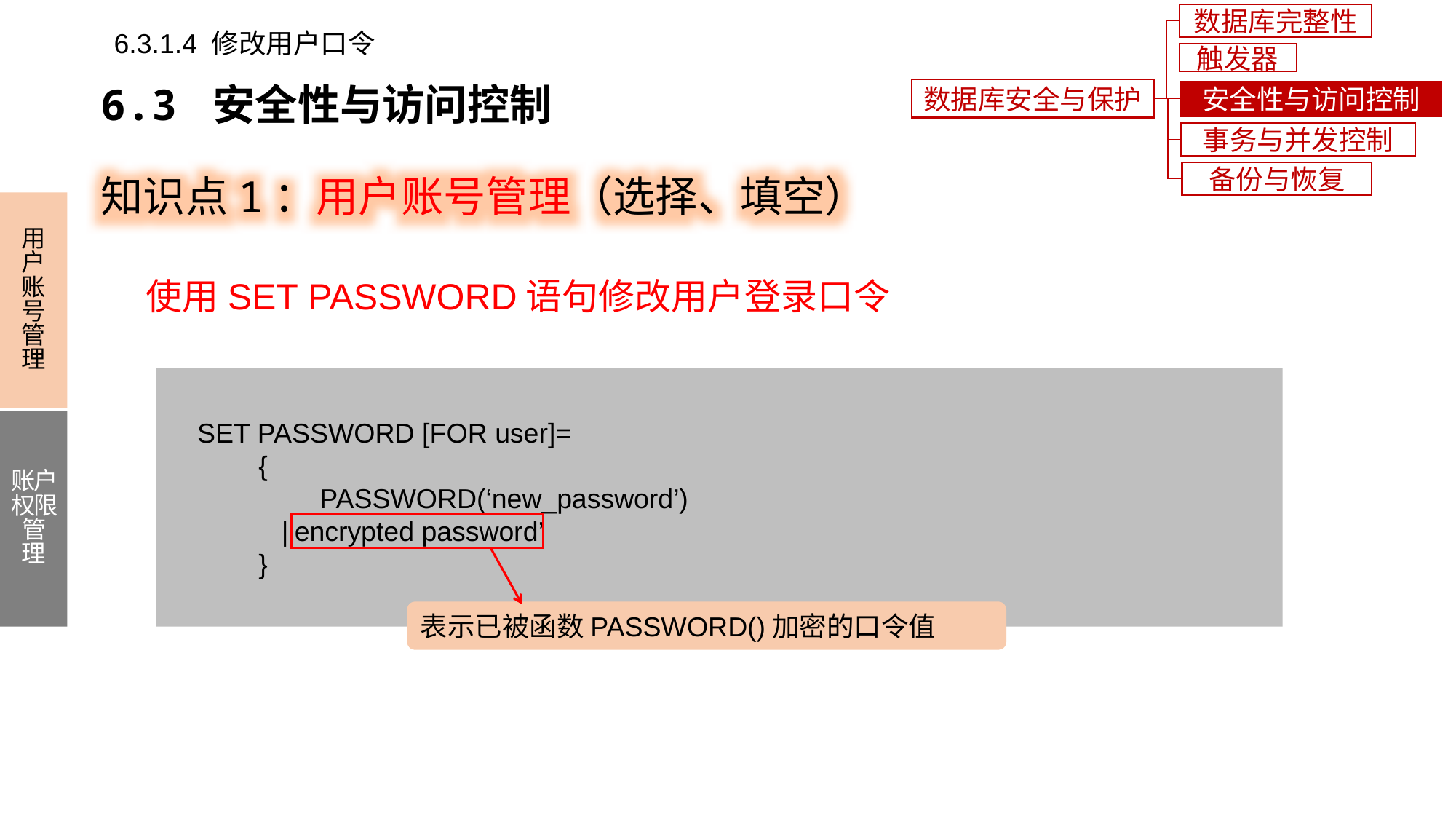

数据库完整性
6.3.1.4 修改用户口令
触发器
6.3 安全性与访问控制
数据库安全与保护
安全性与访问控制
事务与并发控制
知识点1：用户账号管理（选择、填空）
备份与恢复
用户账号管理
账户权限管理
使用SET PASSWORD语句修改用户登录口令
    SET PASSWORD [FOR user]=
            {
                    PASSWORD(‘new_password’)
               |’encrypted password’
            }

表示已被函数PASSWORD()加密的口令值